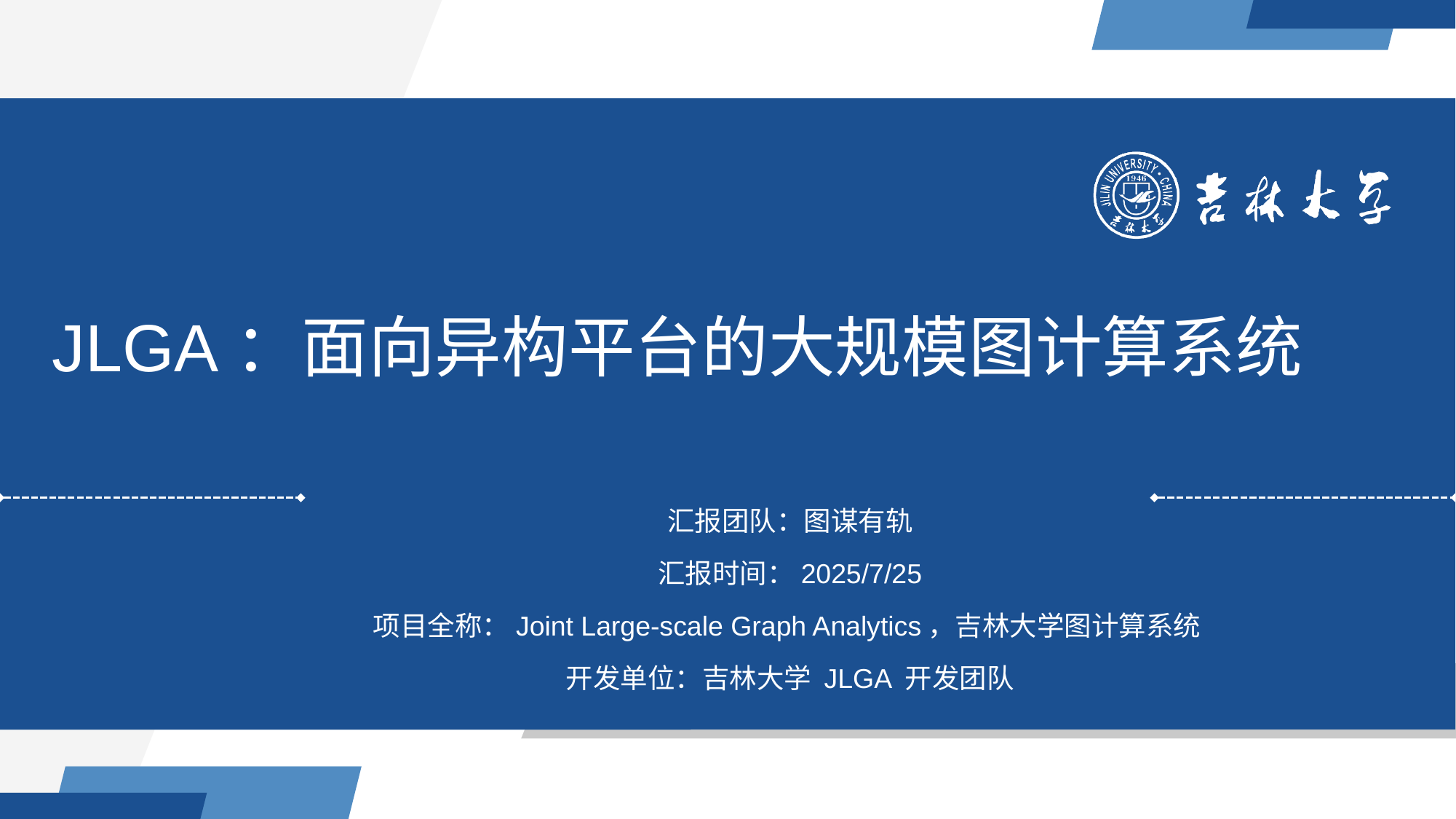

e7d195523061f1c0deeec63e560781cfd59afb0ea006f2a87ABB68BF51EA6619813959095094C18C62A12F549504892A4AAA8C1554C6663626E05CA27F281A14E6983772AFC3FB97135759321DEA3D703E9D8D869A2273EEB18D790946B2A521F745ADE00CF05F4F47179BED51AD77110A7040EED305A61EF91E66FB698438EC9E5D9BF8EF8F70BE00893BA48996A684
JLGA：面向异构平台的大规模图计算系统
汇报团队：图谋有轨
汇报时间：2025/7/25
项目全称：Joint Large-scale Graph Analytics，吉林大学图计算系统
开发单位：吉林大学 JLGA 开发团队